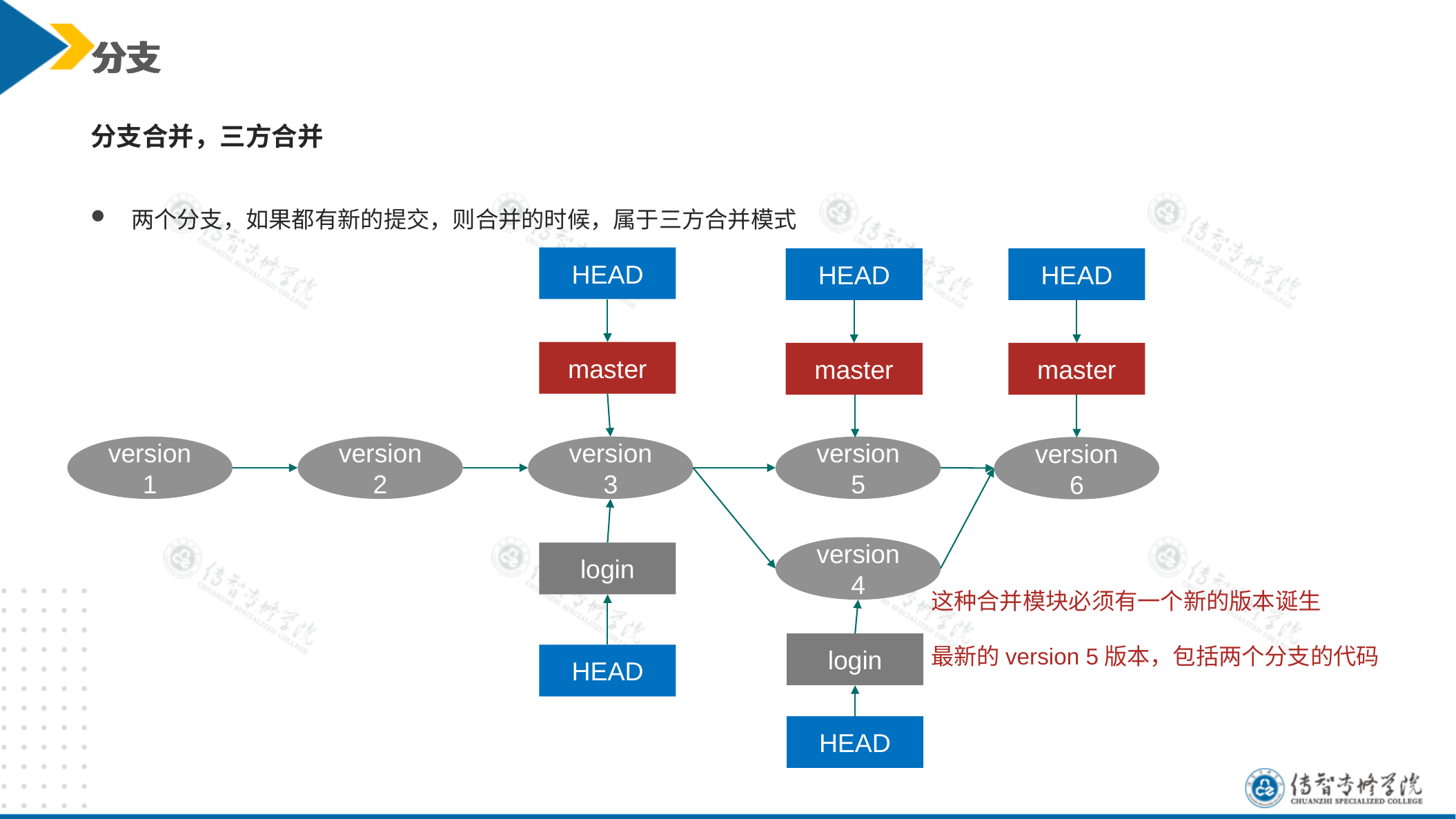

分支
分支
分支合并，三方合并
两个分支，如果都有新的提交，则合并的时候，属于三方合并模式
HEAD
HEAD
HEAD
master
master
master
version 1
version 2
version 3
version 5
version 6
version 4
login
这种合并模块必须有一个新的版本诞生

最新的version 5版本，包括两个分支的代码

login
HEAD
HEAD